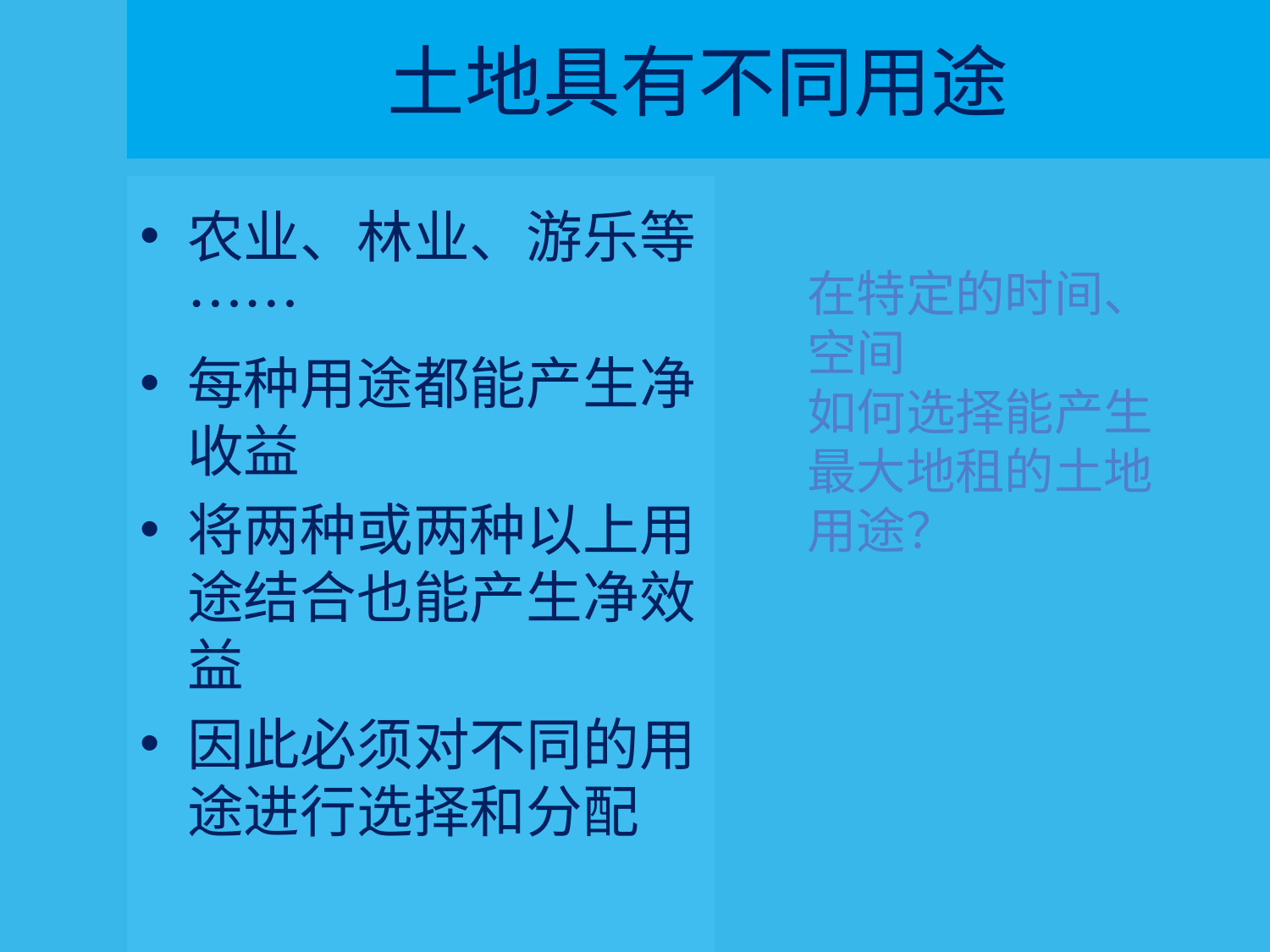

# 土地具有不同用途
农业、林业、游乐等……
每种用途都能产生净收益
将两种或两种以上用途结合也能产生净效益
因此必须对不同的用途进行选择和分配
在特定的时间、空间
如何选择能产生最大地租的土地用途？